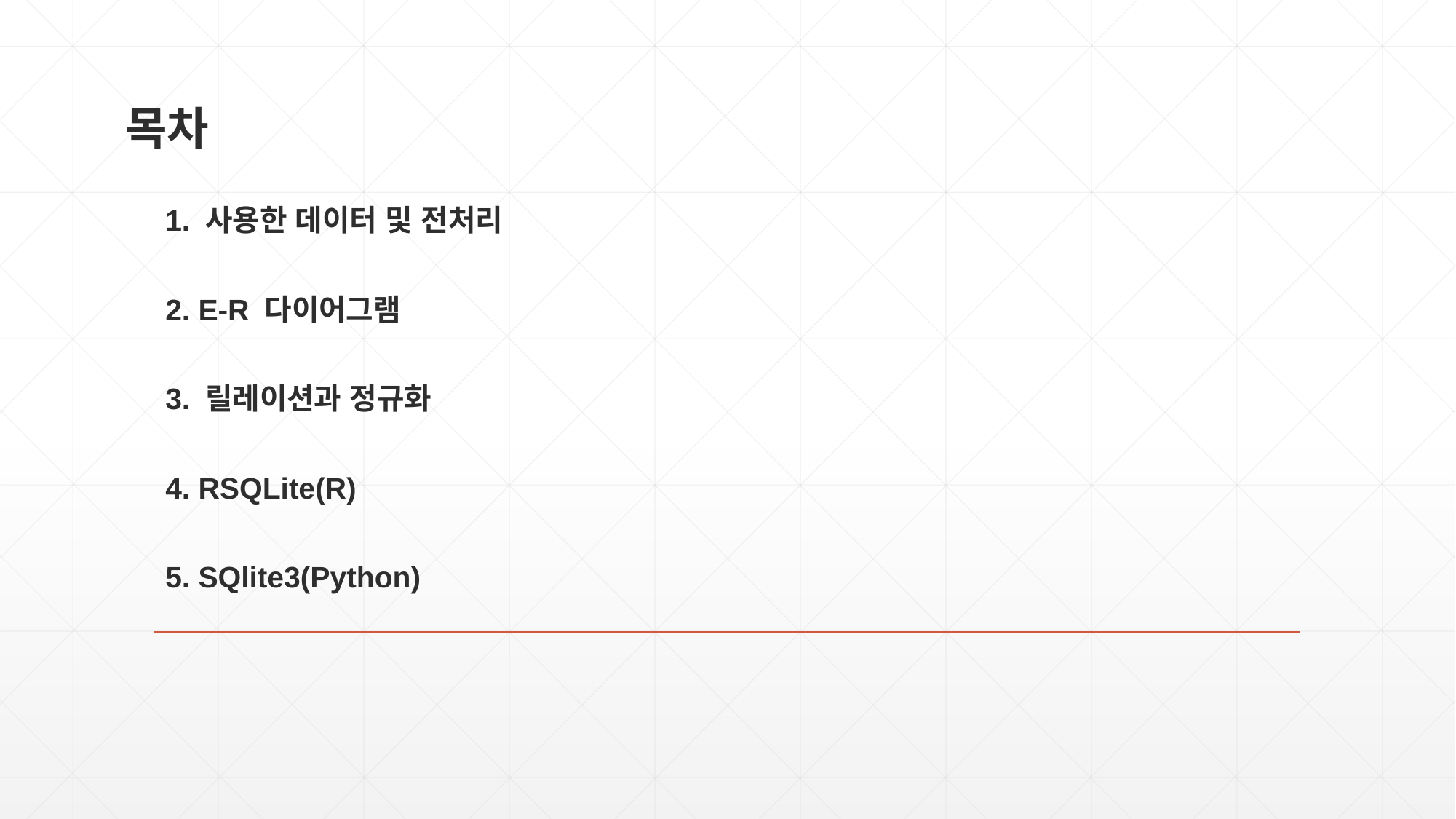

목차
# 1. 사용한 데이터 및 전처리 2. E-R 다이어그램 3. 릴레이션과 정규화 4. RSQLite(R) 5. SQlite3(Python)